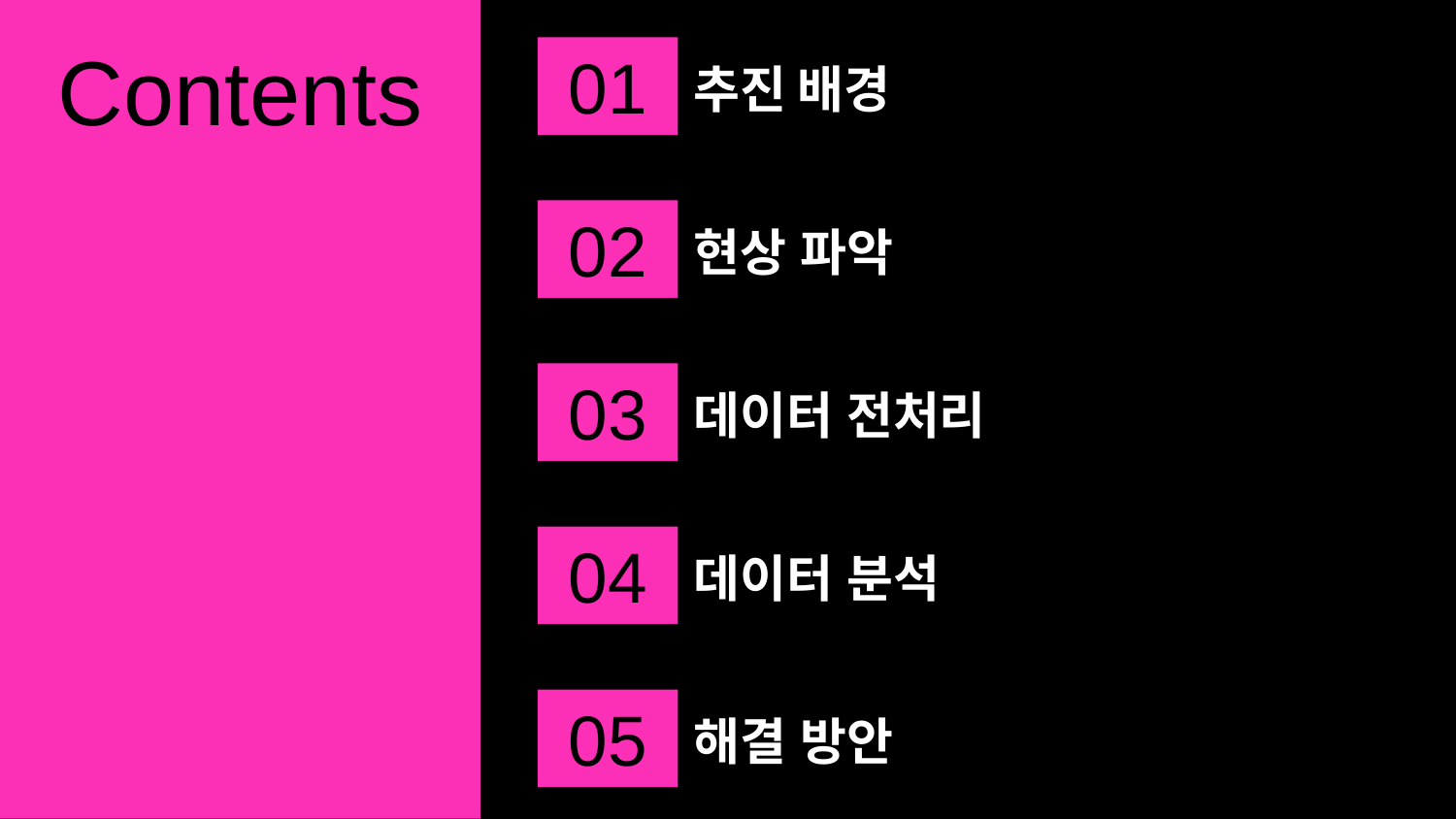

01
Contents
# 추진 배경
02
현상 파악
03
데이터 전처리
04
데이터 분석
05
해결 방안